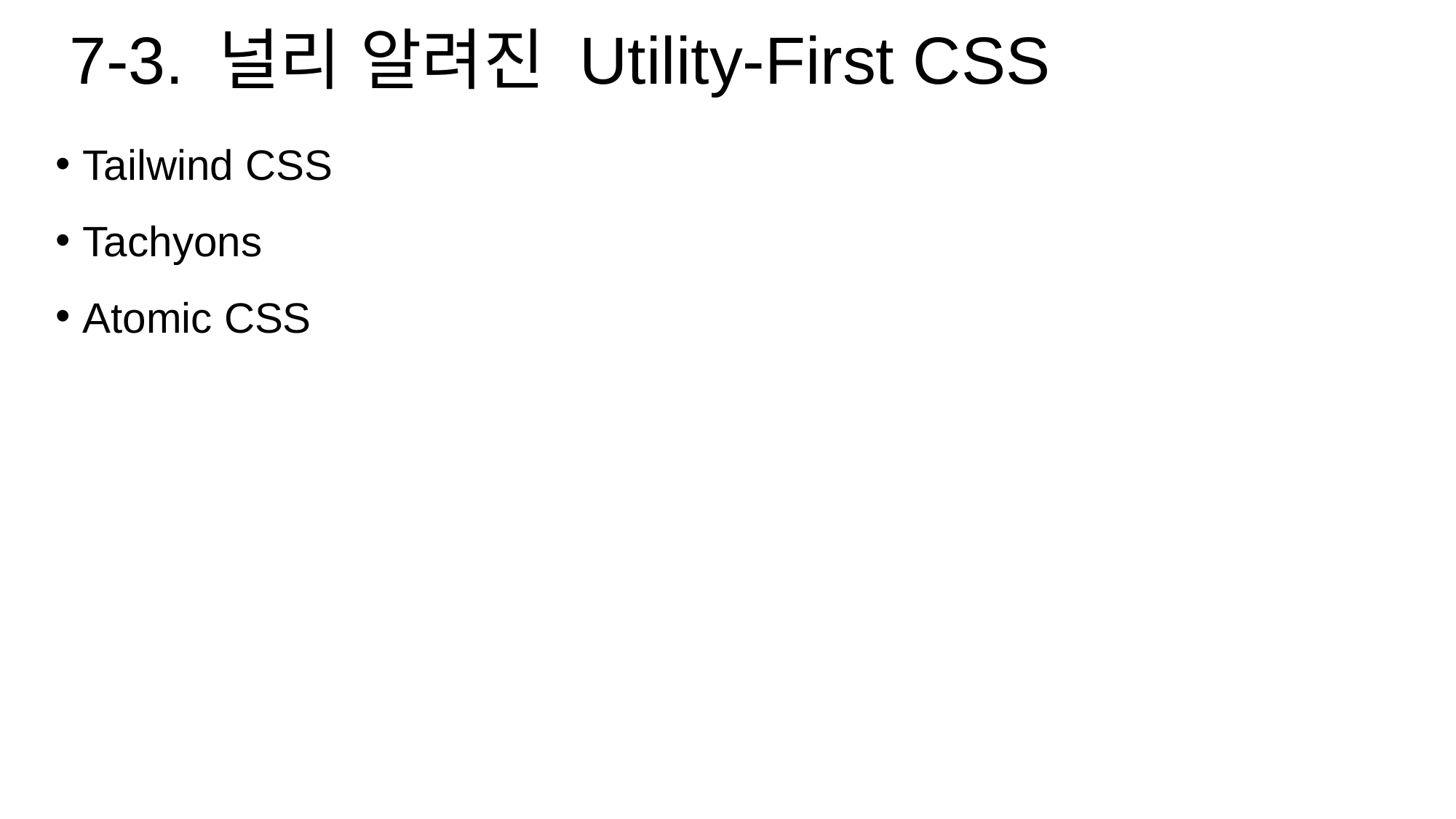

# 7-3. 널리 알려진 Utility-First CSS
Tailwind CSS
Tachyons
Atomic CSS